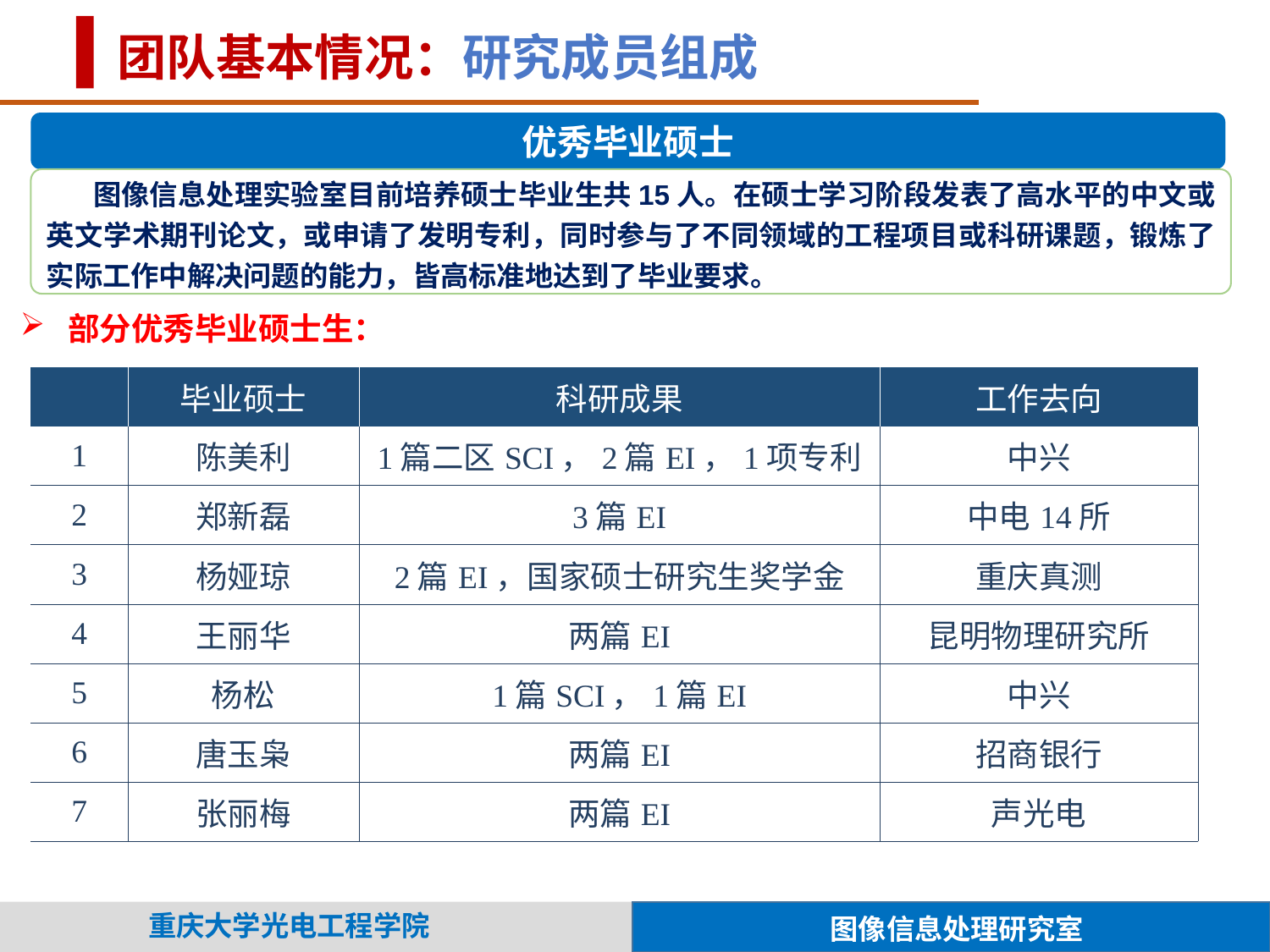

团队基本情况：研究成员组成
优秀毕业硕士
      图像信息处理实验室目前培养硕士毕业生共15人。在硕士学习阶段发表了高水平的中文或英文学术期刊论文，或申请了发明专利，同时参与了不同领域的工程项目或科研课题，锻炼了实际工作中解决问题的能力，皆高标准地达到了毕业要求。
部分优秀毕业硕士生：
|  | 毕业硕士 | 科研成果 | 工作去向 |
| --- | --- | --- | --- |
| 1 | 陈美利 | 1篇二区SCI，2篇EI，1项专利 | 中兴 |
| 2 | 郑新磊 | 3篇EI | 中电14所 |
| 3 | 杨娅琼 | 2篇EI，国家硕士研究生奖学金 | 重庆真测 |
| 4 | 王丽华 | 两篇EI | 昆明物理研究所 |
| 5 | 杨松 | 1篇SCI，1篇EI | 中兴 |
| 6 | 唐玉枭 | 两篇EI | 招商银行 |
| 7 | 张丽梅 | 两篇EI | 声光电 |